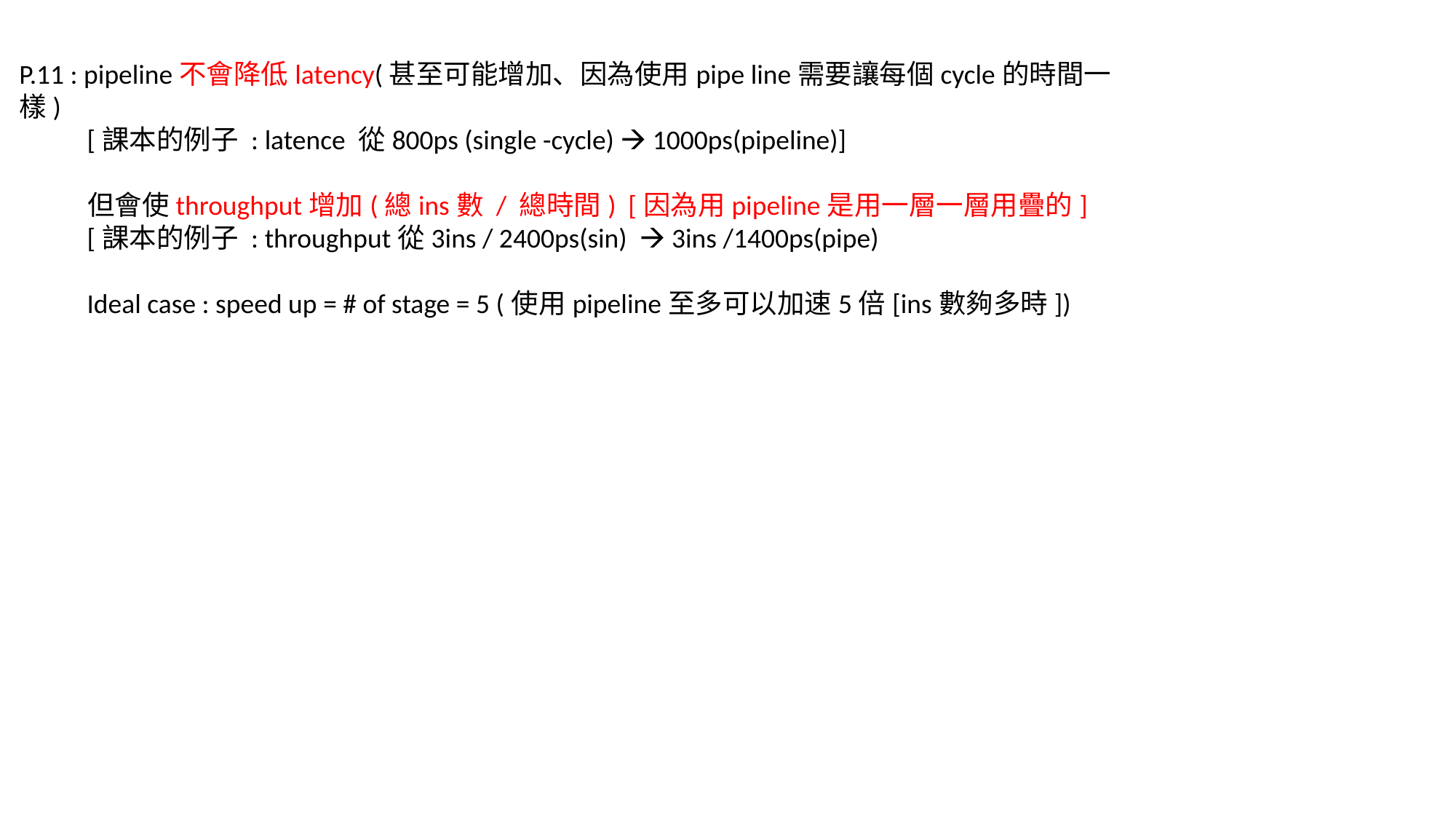

P.11 : pipeline不會降低latency(甚至可能增加、因為使用pipe line需要讓每個cycle的時間一樣)
           [課本的例子 : latence 從800ps (single -cycle) 🡪 1000ps(pipeline)]

          但會使throughput增加(總ins數 / 總時間)  [因為用pipeline是用一層一層用疊的]
           [課本的例子 : throughput從3ins / 2400ps(sin)  🡪 3ins /1400ps(pipe)

           Ideal case : speed up = # of stage = 5 (使用pipeline至多可以加速5倍[ins數夠多時])